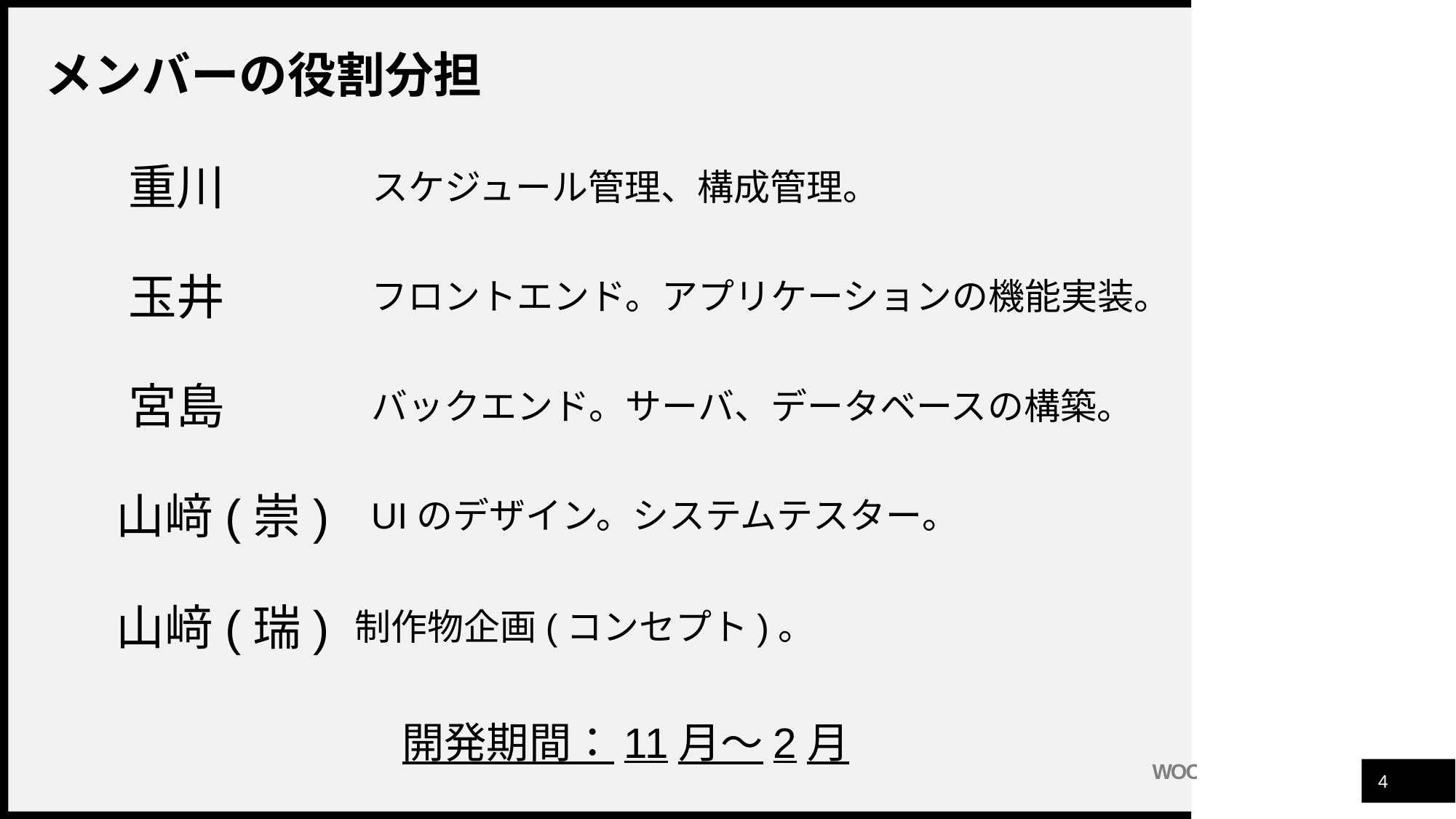

メンバーの役割分担
重川
スケジュール管理、構成管理。
玉井
フロントエンド。アプリケーションの機能実装。
宮島
バックエンド。サーバ、データベースの構築。
山﨑(崇)
UIのデザイン。システムテスター。
山﨑(瑞)
制作物企画(コンセプト)。
開発期間：11月～2月

4